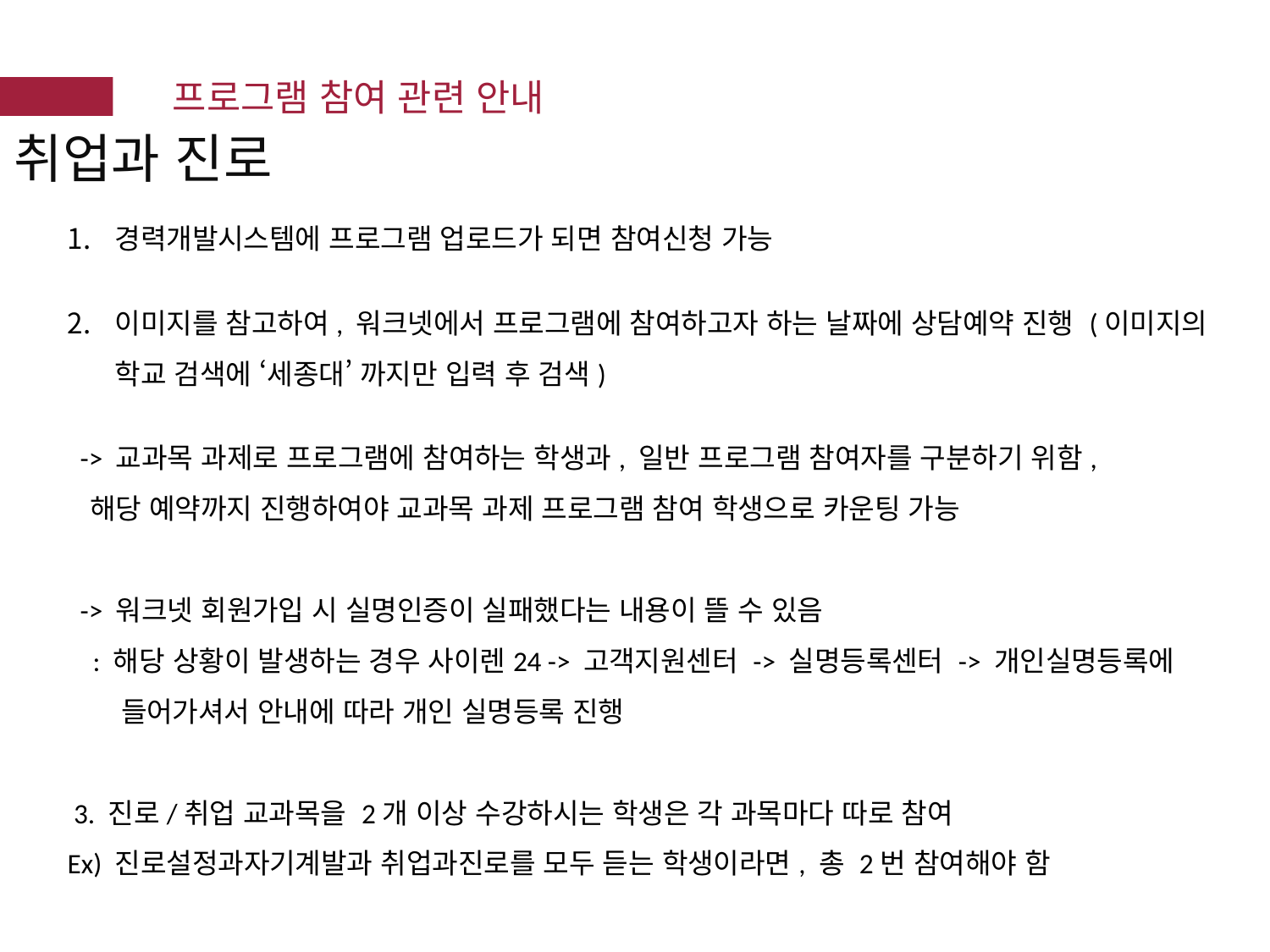

취업과 진로
프로그램 참여 관련 안내

경력개발시스템에 프로그램 업로드가 되면 참여신청 가능

이미지를 참고하여, 워크넷에서 프로그램에 참여하고자 하는 날짜에 상담예약 진행 (이미지의 학교 검색에 ‘세종대’ 까지만 입력 후 검색)

  -> 교과목 과제로 프로그램에 참여하는 학생과, 일반 프로그램 참여자를 구분하기 위함,
  해당 예약까지 진행하여야 교과목 과제 프로그램 참여 학생으로 카운팅 가능

  -> 워크넷 회원가입 시 실명인증이 실패했다는 내용이 뜰 수 있음
    : 해당 상황이 발생하는 경우 사이렌24 -> 고객지원센터 -> 실명등록센터 -> 개인실명등록에
      들어가셔서 안내에 따라 개인 실명등록 진행

 3. 진로/취업 교과목을 2개 이상 수강하시는 학생은 각 과목마다 따로 참여
Ex) 진로설정과자기계발과 취업과진로를 모두 듣는 학생이라면, 총 2번 참여해야 함